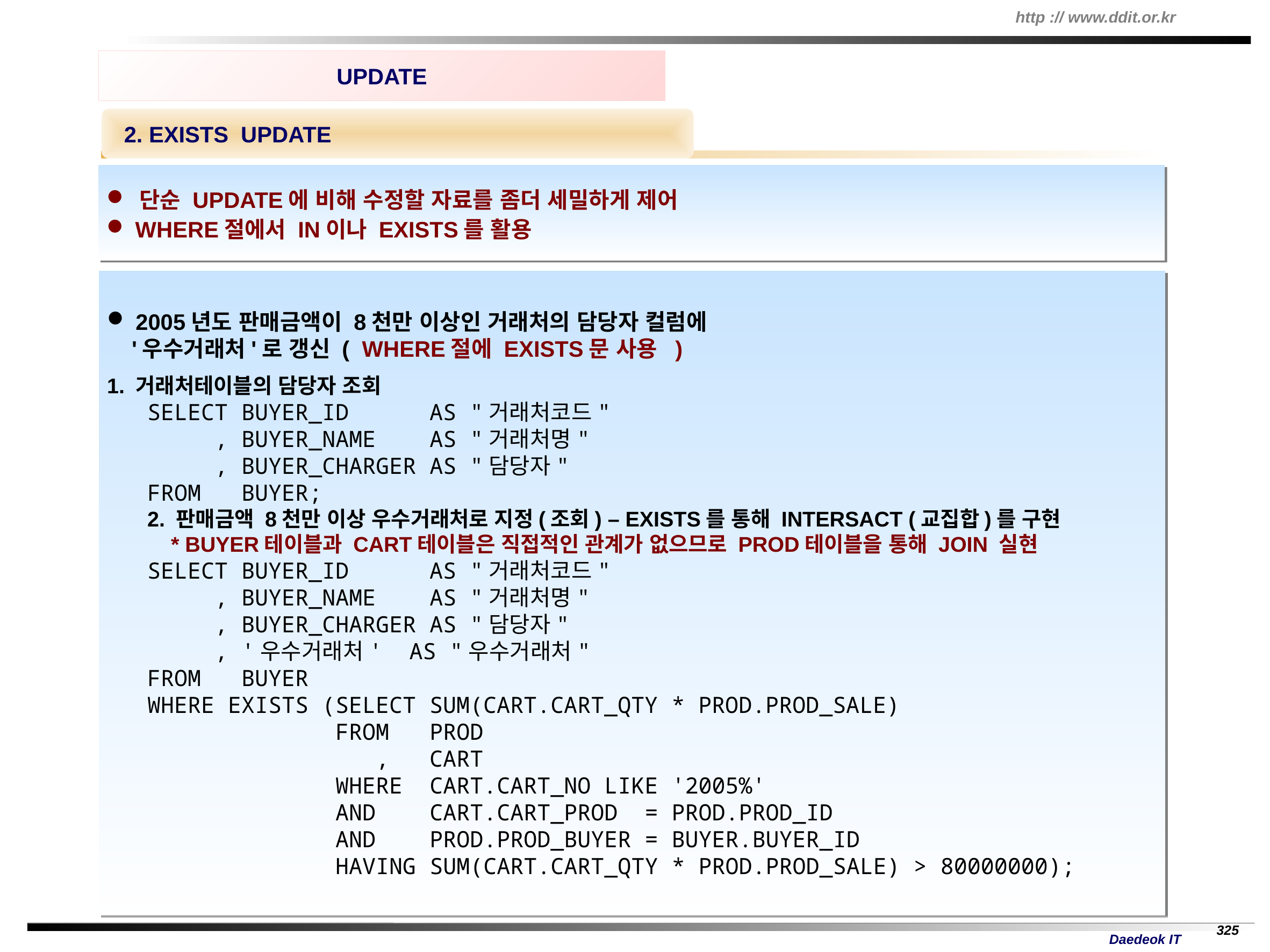

UPDATE
  2. EXISTS  UPDATE

 단순 UPDATE에 비해 수정할 자료를 좀더 세밀하게 제어
 WHERE절에서 IN이나 EXISTS를 활용
 2005년도 판매금액이 8천만 이상인 거래처의 담당자 컬럼에
    '우수거래처'로 갱신 (  WHERE절에 EXISTS문 사용  )

1. 거래처테이블의 담당자 조회
SELECT BUYER_ID      AS "거래처코드"
     , BUYER_NAME    AS "거래처명"
     , BUYER_CHARGER AS "담당자"
FROM   BUYER;
2. 판매금액 8천만 이상 우수거래처로 지정(조회) – EXISTS를 통해 INTERSACT (교집합)를 구현
    * BUYER테이블과 CART테이블은 직접적인 관계가 없으므로 PROD테이블을 통해 JOIN 실현
SELECT BUYER_ID      AS "거래처코드"
     , BUYER_NAME    AS "거래처명"
     , BUYER_CHARGER AS "담당자"
     , '우수거래처'  AS "우수거래처"
FROM   BUYER
WHERE EXISTS (SELECT SUM(CART.CART_QTY * PROD.PROD_SALE)
              FROM   PROD
                 ,   CART
              WHERE  CART.CART_NO LIKE '2005%'
              AND    CART.CART_PROD  = PROD.PROD_ID
              AND    PROD.PROD_BUYER = BUYER.BUYER_ID
              HAVING SUM(CART.CART_QTY * PROD.PROD_SALE) > 80000000);